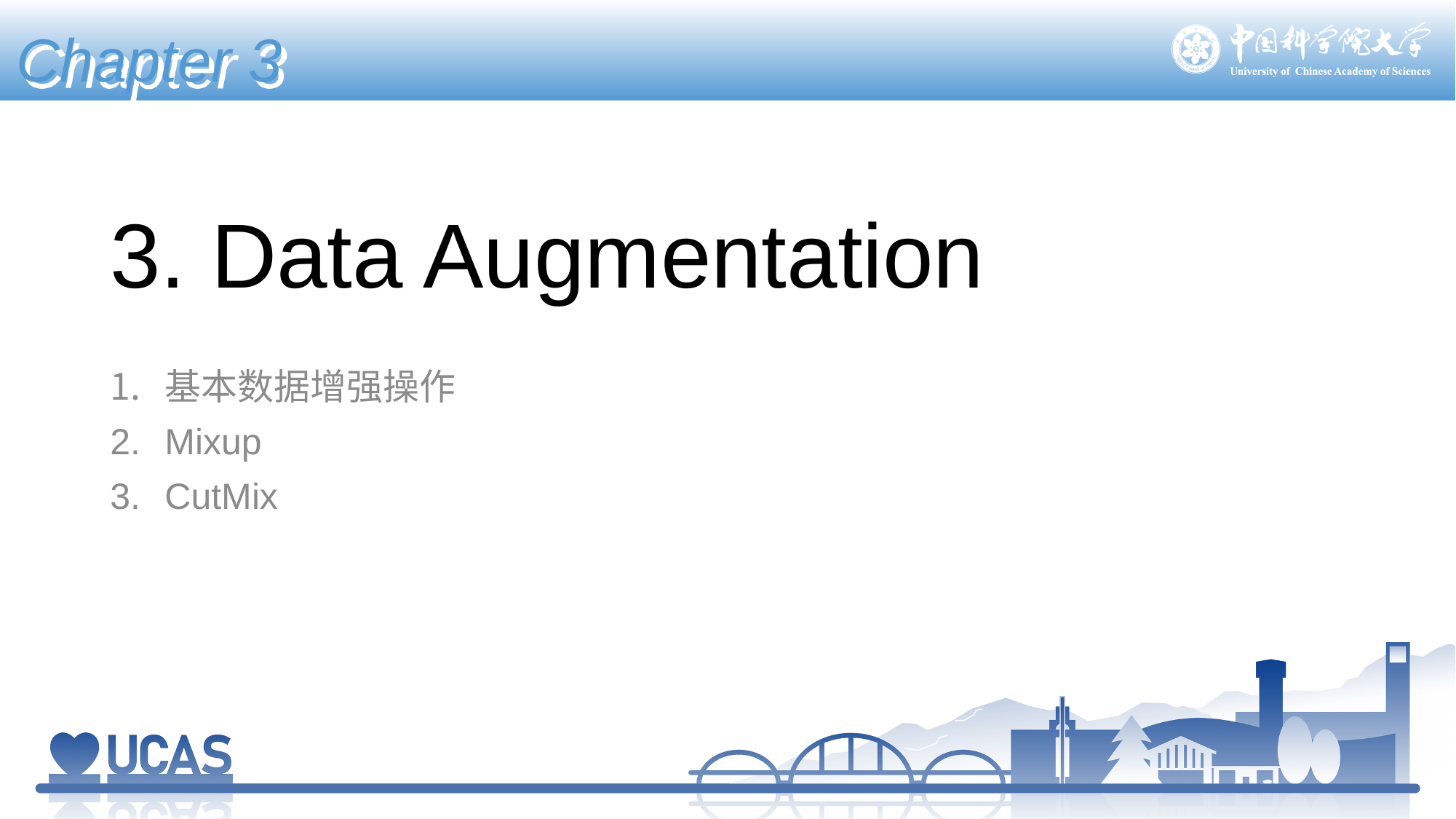

Chapter 3
# 3. Data Augmentation
基本数据增强操作
Mixup
CutMix